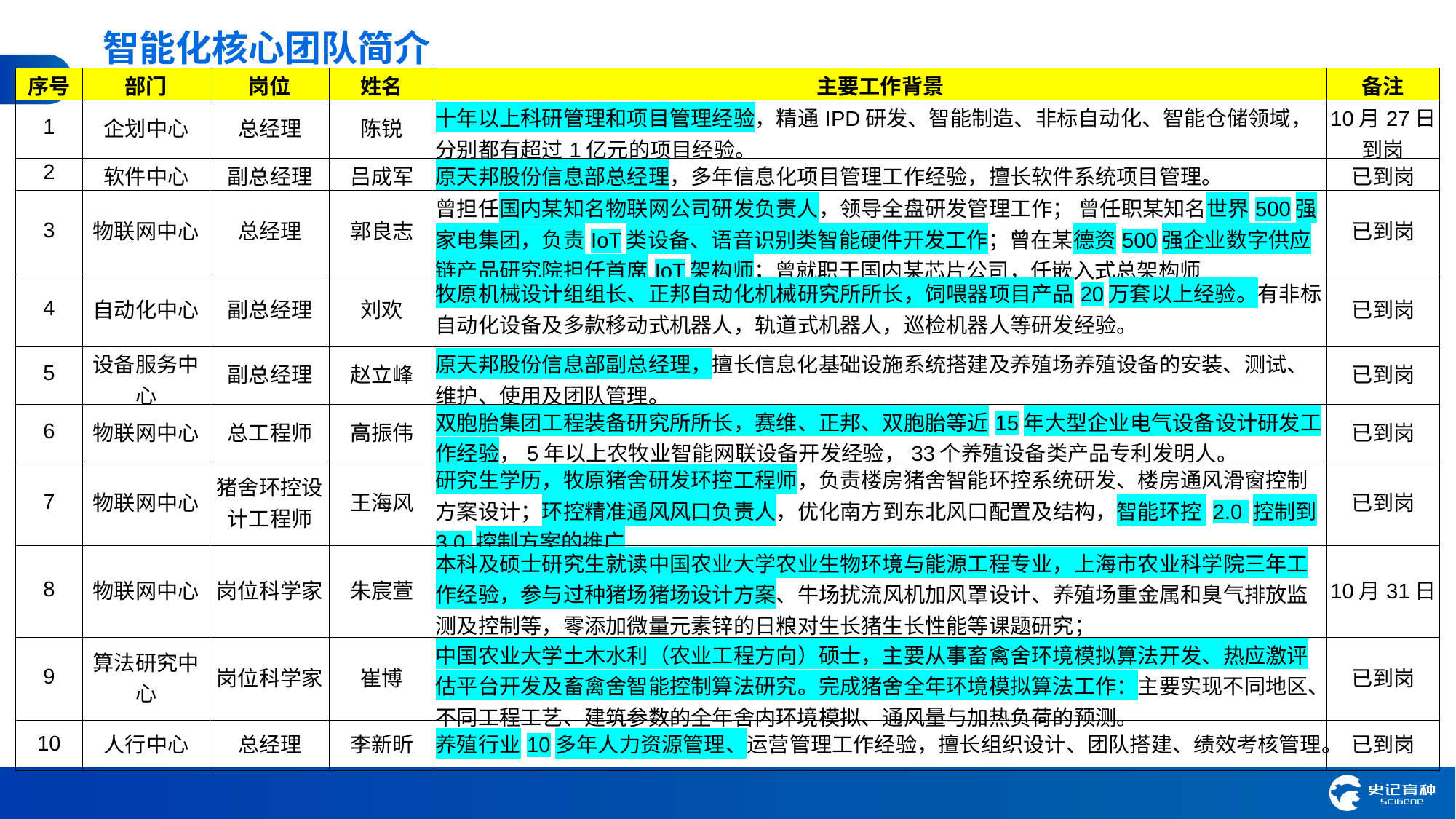

智能化核心团队简介
| 序号 | 部门 | 岗位 | 姓名 | 主要工作背景 | 备注 |
| --- | --- | --- | --- | --- | --- |
| 1 | 企划中心 | 总经理 | 陈锐 | 十年以上科研管理和项目管理经验，精通IPD研发、智能制造、非标自动化、智能仓储领域，分别都有超过1亿元的项目经验。 | 10月27日到岗 |
| 2 | 软件中心 | 副总经理 | 吕成军 | 原天邦股份信息部总经理，多年信息化项目管理工作经验，擅长软件系统项目管理。 | 已到岗 |
| 3 | 物联网中心 | 总经理 | 郭良志 | 曾担任国内某知名物联网公司研发负责人，领导全盘研发管理工作； 曾任职某知名世界500强家电集团，负责IoT类设备、语音识别类智能硬件开发工作；曾在某德资500强企业数字供应链产品研究院担任首席IoT架构师；曾就职于国内某芯片公司，任嵌入式总架构师 | 已到岗 |
| 4 | 自动化中心 | 副总经理 | 刘欢 | 牧原机械设计组组长、正邦自动化机械研究所所长，饲喂器项目产品20万套以上经验。有非标自动化设备及多款移动式机器人，轨道式机器人，巡检机器人等研发经验。 | 已到岗 |
| 5 | 设备服务中心 | 副总经理 | 赵立峰 | 原天邦股份信息部副总经理，擅长信息化基础设施系统搭建及养殖场养殖设备的安装、测试、维护、使用及团队管理。 | 已到岗 |
| 6 | 物联网中心 | 总工程师 | 高振伟 | 双胞胎集团工程装备研究所所长，赛维、正邦、双胞胎等近15年大型企业电气设备设计研发工作经验，5年以上农牧业智能网联设备开发经验，33个养殖设备类产品专利发明人。 | 已到岗 |
| 7 | 物联网中心 | 猪舍环控设计工程师 | 王海风 | 研究生学历，牧原猪舍研发环控工程师，负责楼房猪舍智能环控系统研发、楼房通风滑窗控制方案设计；环控精准通风风口负责人，优化南方到东北风口配置及结构，智能环控 2.0 控制到 3.0 控制方案的推广 | 已到岗 |
| 8 | 物联网中心 | 岗位科学家 | 朱宸萱 | 本科及硕士研究生就读中国农业大学农业生物环境与能源工程专业，上海市农业科学院三年工作经验，参与过种猪场猪场设计方案、牛场扰流风机加风罩设计、养殖场重金属和臭气排放监测及控制等，零添加微量元素锌的日粮对生长猪生长性能等课题研究； | 10月31日 |
| 9 | 算法研究中心 | 岗位科学家 | 崔博 | 中国农业大学土木水利（农业工程方向）硕士，主要从事畜禽舍环境模拟算法开发、热应激评估平台开发及畜禽舍智能控制算法研究。完成猪舍全年环境模拟算法工作：主要实现不同地区、不同工程工艺、建筑参数的全年舍内环境模拟、通风量与加热负荷的预测。 | 已到岗 |
| 10 | 人行中心 | 总经理 | 李新昕 | 养殖行业10多年人力资源管理、运营管理工作经验，擅长组织设计、团队搭建、绩效考核管理。 | 已到岗 |